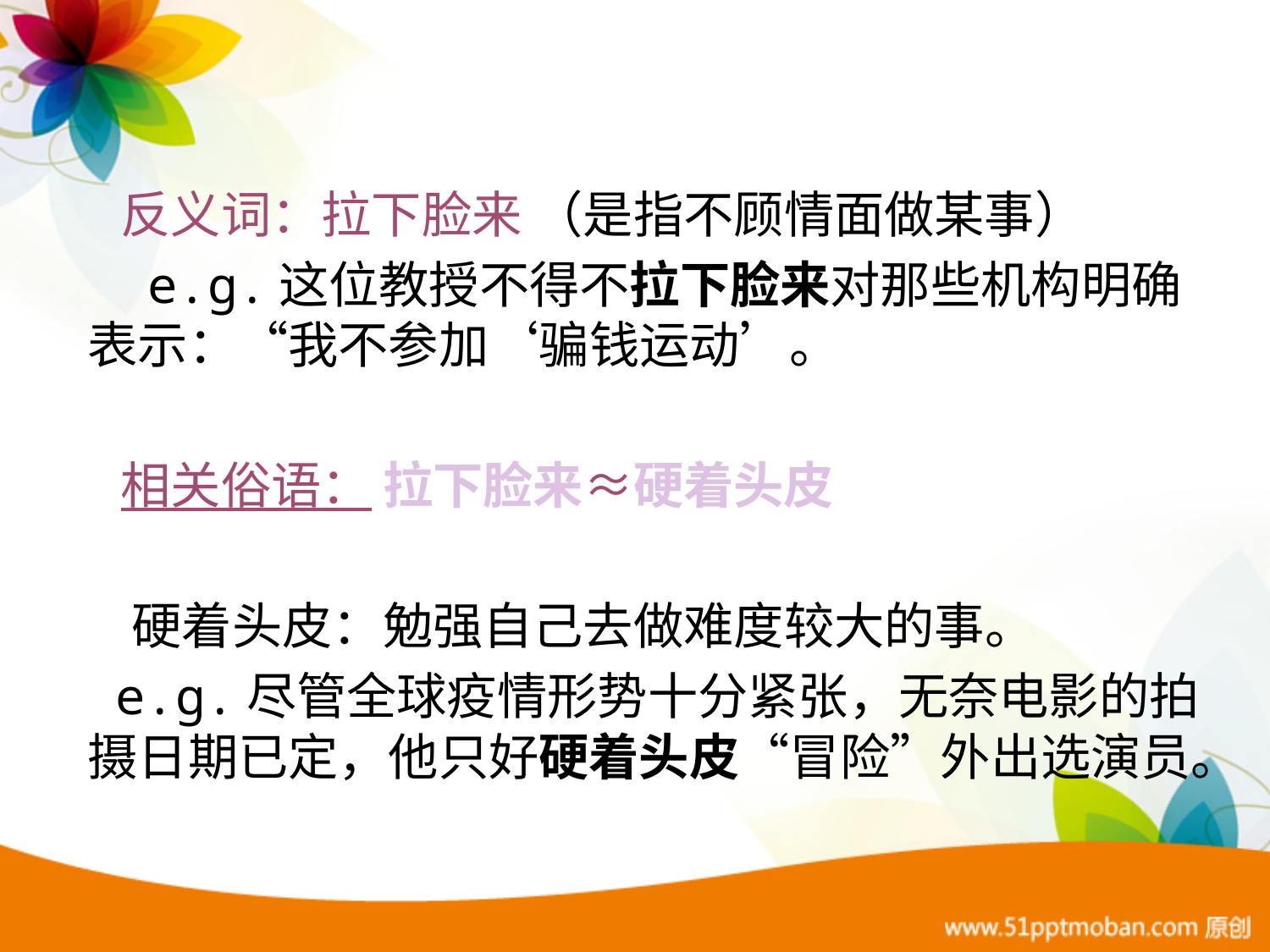

反义词：拉下脸来 （是指不顾情面做某事）
  e.g.这位教授不得不拉下脸来对那些机构明确表示：“我不参加‘骗钱运动’。

  相关俗语： 拉下脸来≈硬着头皮

   硬着头皮：勉强自己去做难度较大的事。
  e.g.尽管全球疫情形势十分紧张，无奈电影的拍摄日期已定，他只好硬着头皮“冒险”外出选演员。